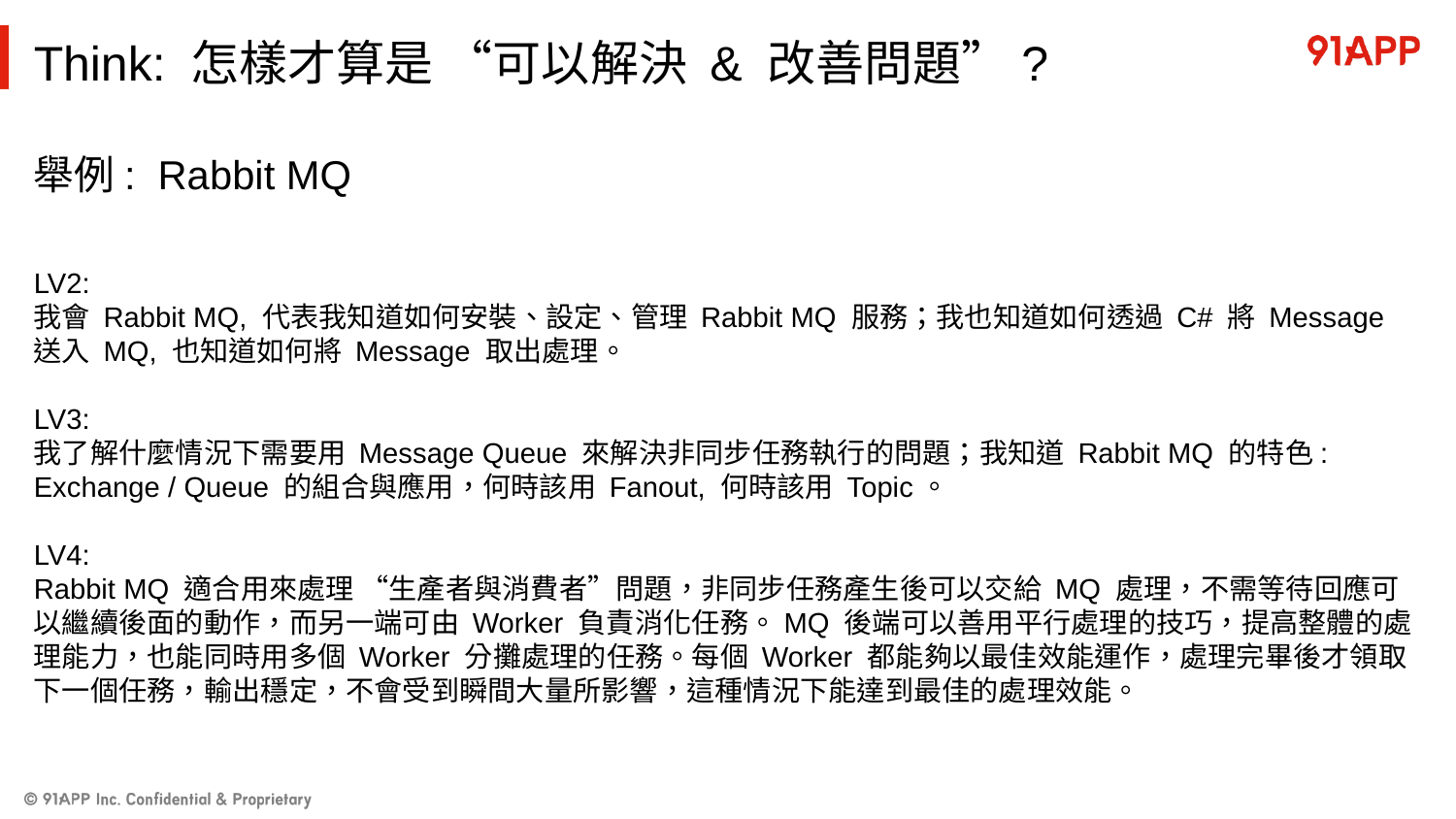

# Think: 怎樣才算是 “可以解決 & 改善問題”?

舉例:  Rabbit MQ

LV2:
我會 Rabbit MQ, 代表我知道如何安裝、設定、管理 Rabbit MQ 服務；我也知道如何透過 C# 將 Message 送入 MQ, 也知道如何將 Message 取出處理。

LV3:
我了解什麼情況下需要用 Message Queue 來解決非同步任務執行的問題；我知道 Rabbit MQ 的特色: Exchange / Queue 的組合與應用，何時該用 Fanout, 何時該用 Topic。
LV4:
Rabbit MQ 適合用來處理 “生產者與消費者”問題，非同步任務產生後可以交給 MQ 處理，不需等待回應可以繼續後面的動作，而另一端可由 Worker 負責消化任務。MQ 後端可以善用平行處理的技巧，提高整體的處理能力，也能同時用多個 Worker 分攤處理的任務。每個 Worker 都能夠以最佳效能運作，處理完畢後才領取下一個任務，輸出穩定，不會受到瞬間大量所影響，這種情況下能達到最佳的處理效能。